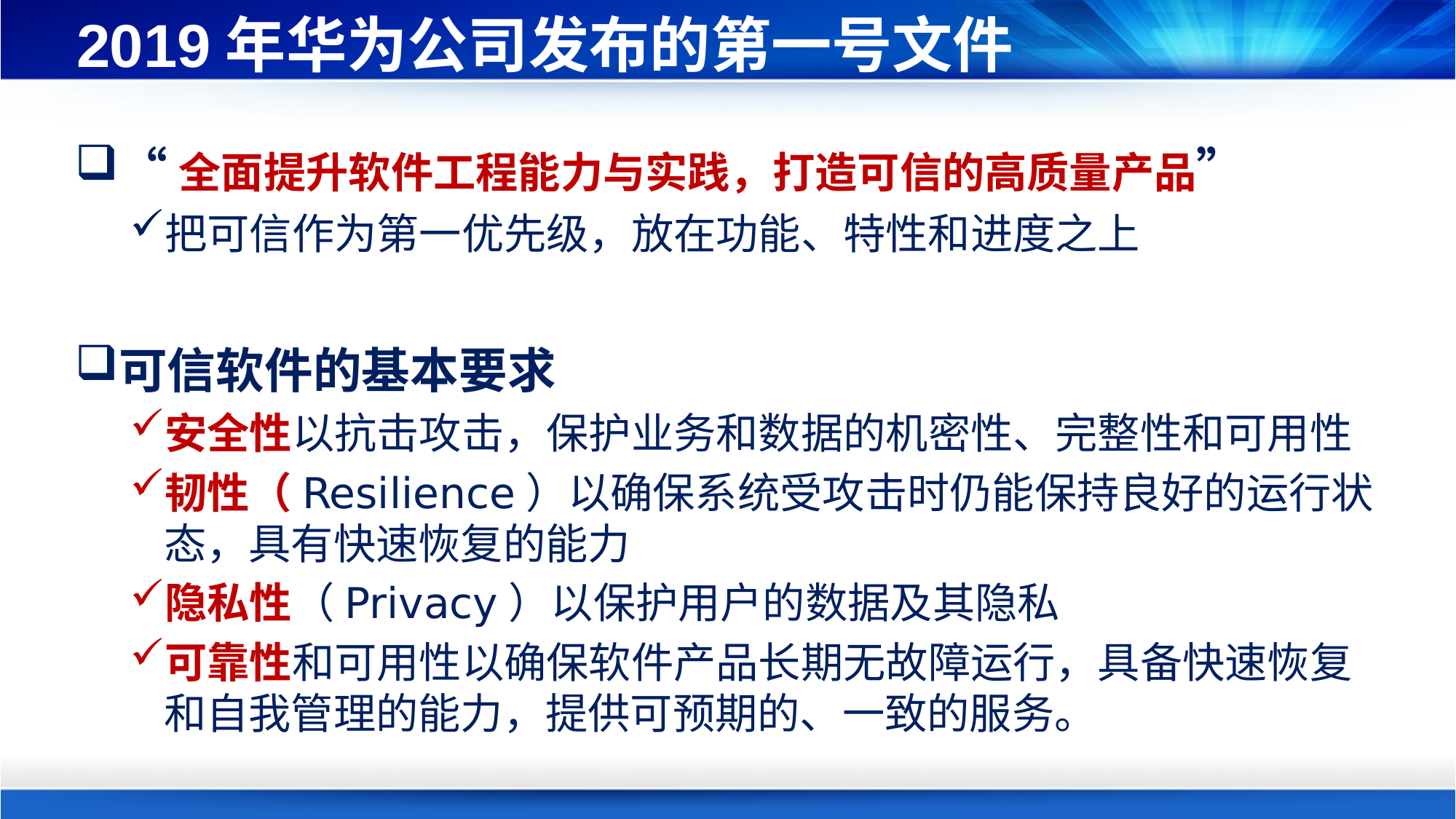

# 2019年华为公司发布的第一号文件
“全面提升软件工程能力与实践，打造可信的高质量产品”
把可信作为第一优先级，放在功能、特性和进度之上

可信软件的基本要求
安全性以抗击攻击，保护业务和数据的机密性、完整性和可用性
韧性（Resilience）以确保系统受攻击时仍能保持良好的运行状态，具有快速恢复的能力
隐私性（Privacy）以保护用户的数据及其隐私
可靠性和可用性以确保软件产品长期无故障运行，具备快速恢复和自我管理的能力，提供可预期的、一致的服务。